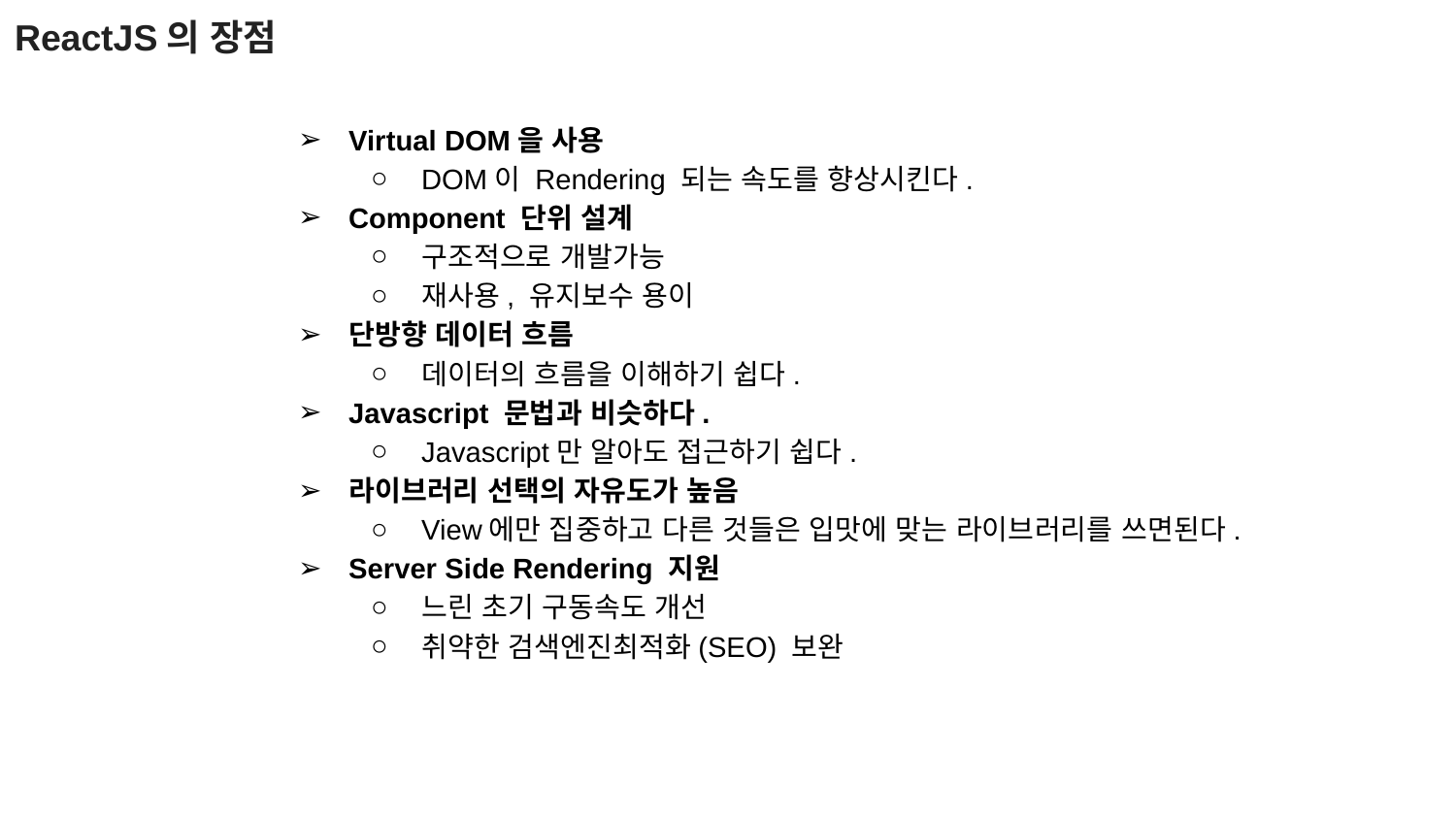

ReactJS의 장점
Virtual DOM을 사용
DOM이 Rendering 되는 속도를 향상시킨다.
Component 단위 설계
구조적으로 개발가능
재사용, 유지보수 용이
단방향 데이터 흐름
데이터의 흐름을 이해하기 쉽다.
Javascript 문법과 비슷하다.
Javascript만 알아도 접근하기 쉽다.
라이브러리 선택의 자유도가 높음
View에만 집중하고 다른 것들은 입맛에 맞는 라이브러리를 쓰면된다.
Server Side Rendering 지원
느린 초기 구동속도 개선
취약한 검색엔진최적화(SEO) 보완